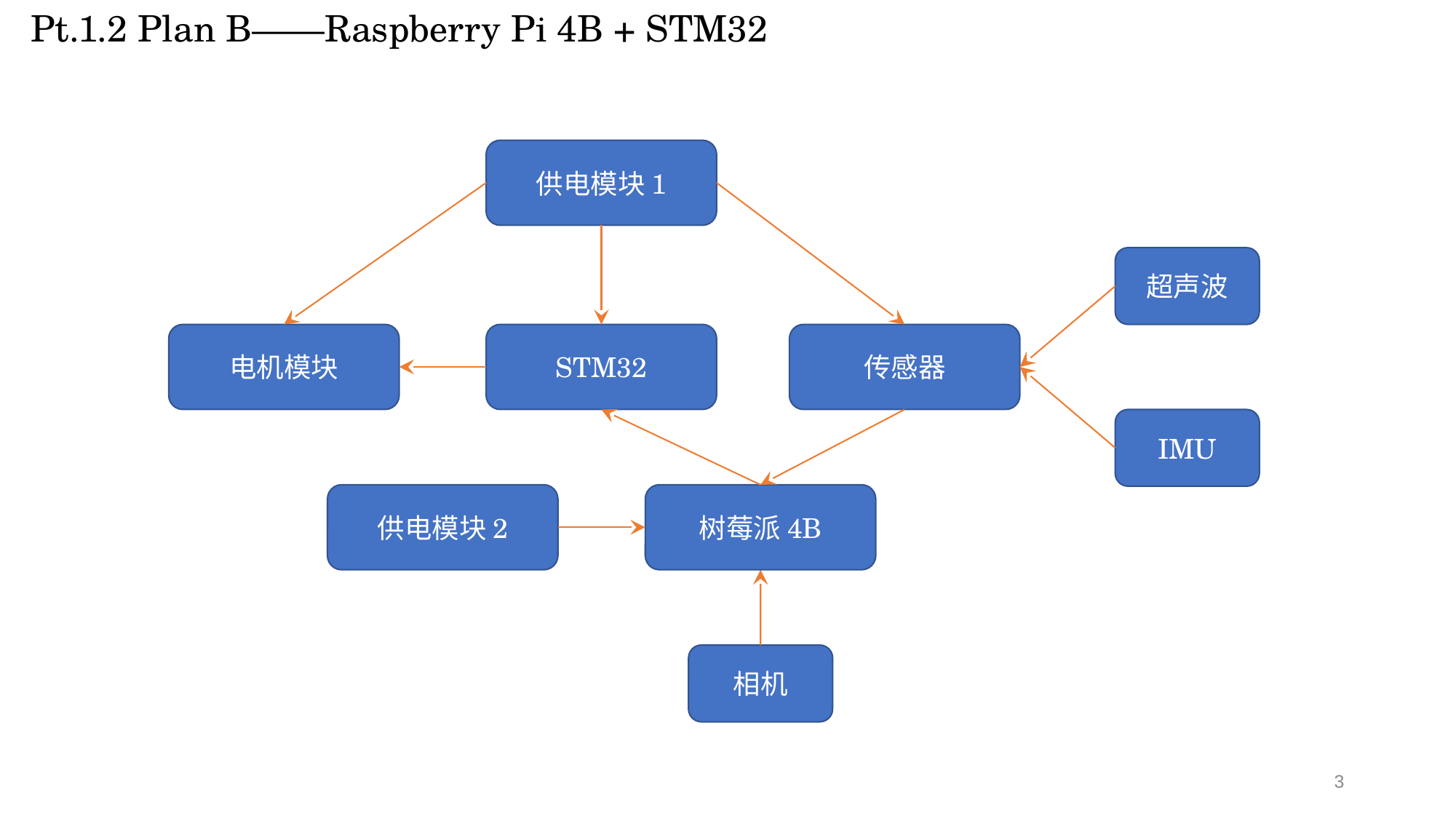

Pt.1.2 Plan B——Raspberry Pi 4B + STM32
供电模块1
超声波
电机模块
传感器
STM32
IMU
供电模块2
树莓派4B
相机
3